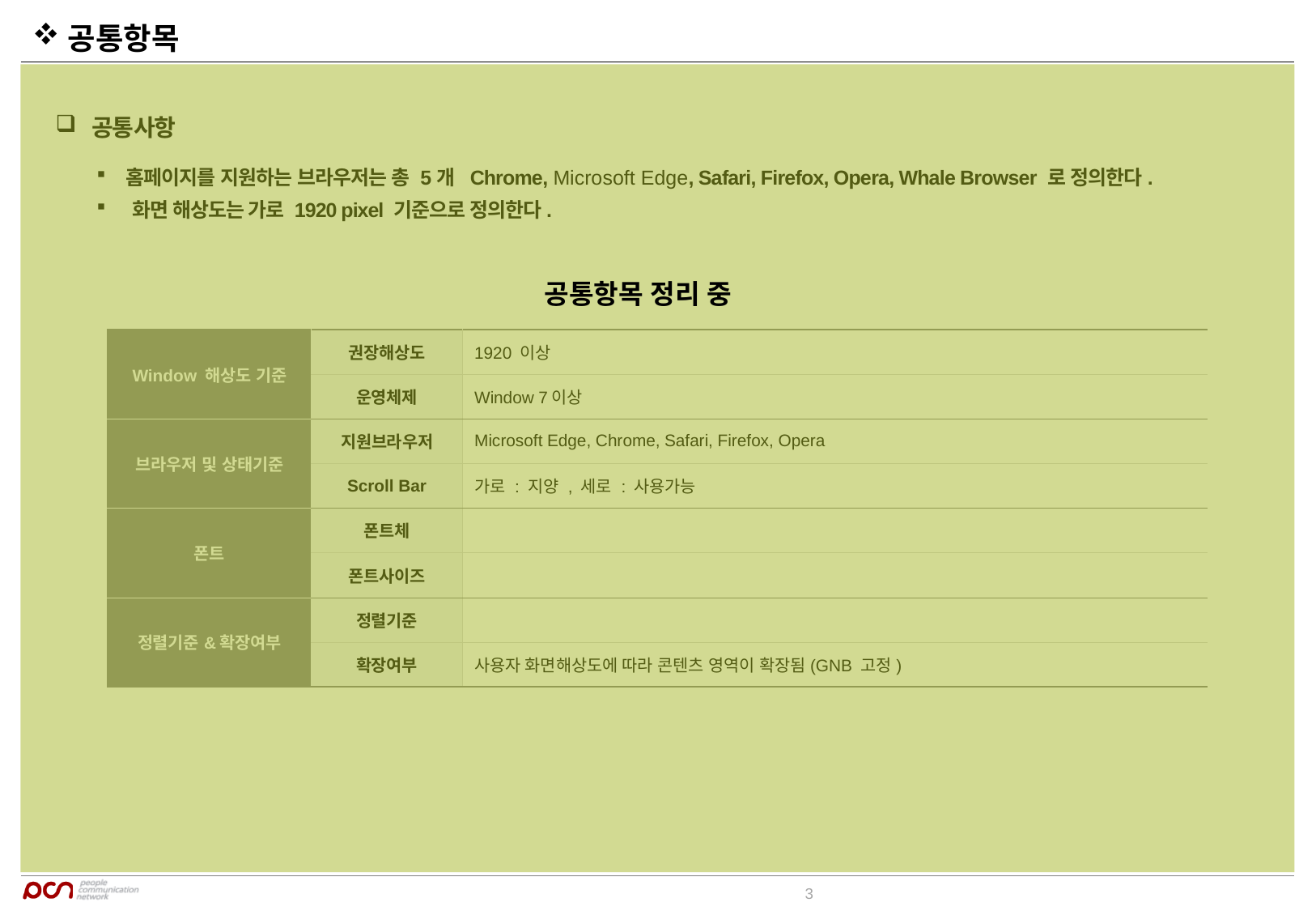

공통항목

공통항목 정리 중
공통사항
홈페이지를 지원하는 브라우저는 총 5개  Chrome, Microsoft Edge, Safari, Firefox, Opera, Whale Browser 로 정의한다.
화면 해상도는 가로 1920 pixel 기준으로 정의한다.
| Window 해상도 기준 | 권장해상도 | 1920 이상 |
| --- | --- | --- |
|  | 운영체제 | Window 7이상 |
| 브라우저 및 상태기준 | 지원브라우저 | Microsoft Edge, Chrome, Safari, Firefox, Opera |
|  | Scroll Bar | 가로 : 지양 , 세로 : 사용가능 |
| 폰트 | 폰트체 |  |
|  | 폰트사이즈 |  |
| 정렬기준&확장여부 | 정렬기준 |  |
|  | 확장여부 | 사용자 화면해상도에 따라 콘텐츠 영역이 확장됨(GNB 고정) |